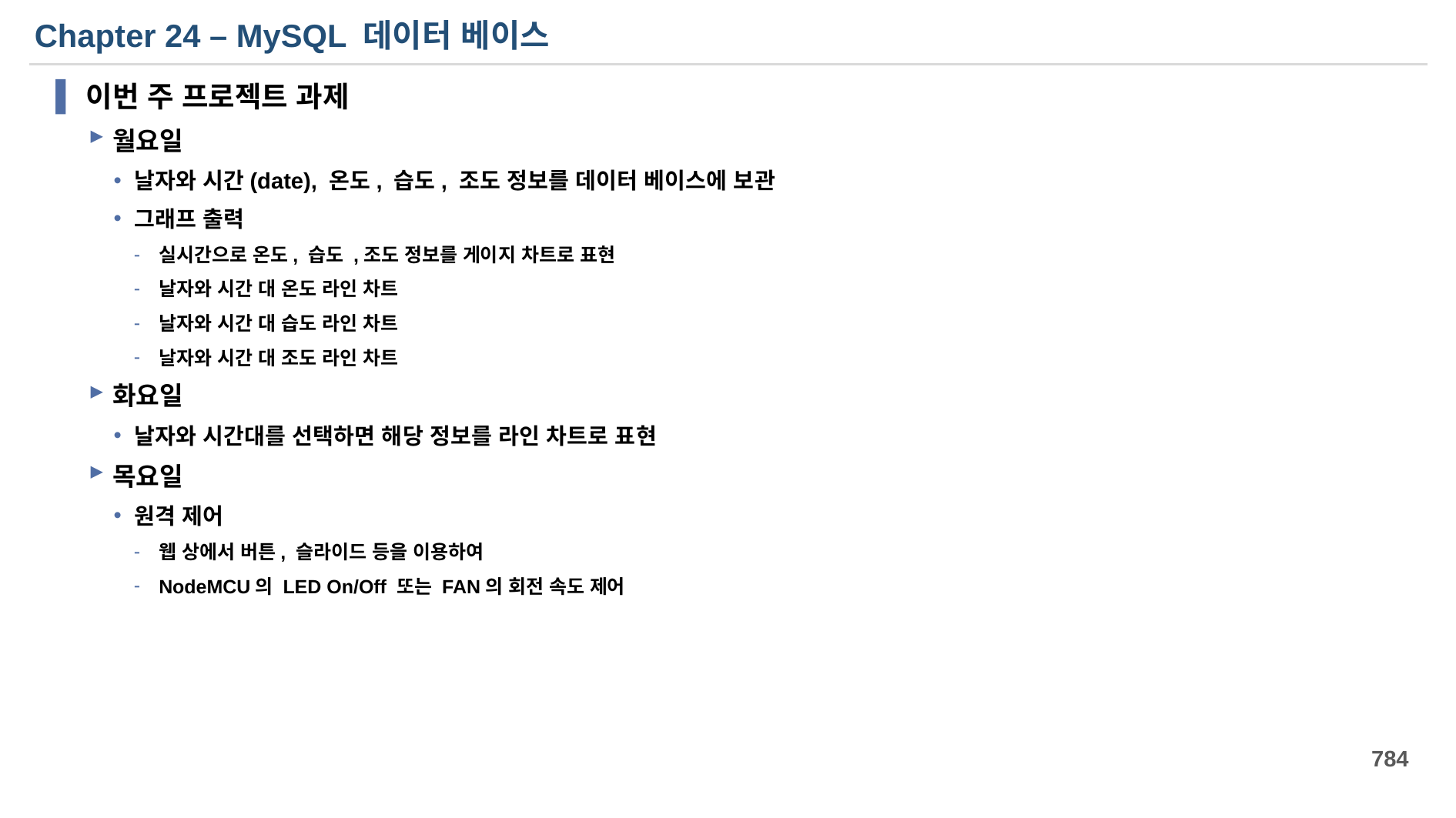

# Chapter 24 – MySQL 데이터 베이스
이번 주 프로젝트 과제
월요일
날자와 시간(date), 온도, 습도, 조도 정보를 데이터 베이스에 보관
그래프 출력
실시간으로 온도, 습도 ,조도 정보를 게이지 차트로 표현
날자와 시간 대 온도 라인 차트
날자와 시간 대 습도 라인 차트
날자와 시간 대 조도 라인 차트
화요일
날자와 시간대를 선택하면 해당 정보를 라인 차트로 표현
목요일
원격 제어
웹 상에서 버튼, 슬라이드 등을 이용하여
NodeMCU의 LED On/Off 또는 FAN의 회전 속도 제어

784